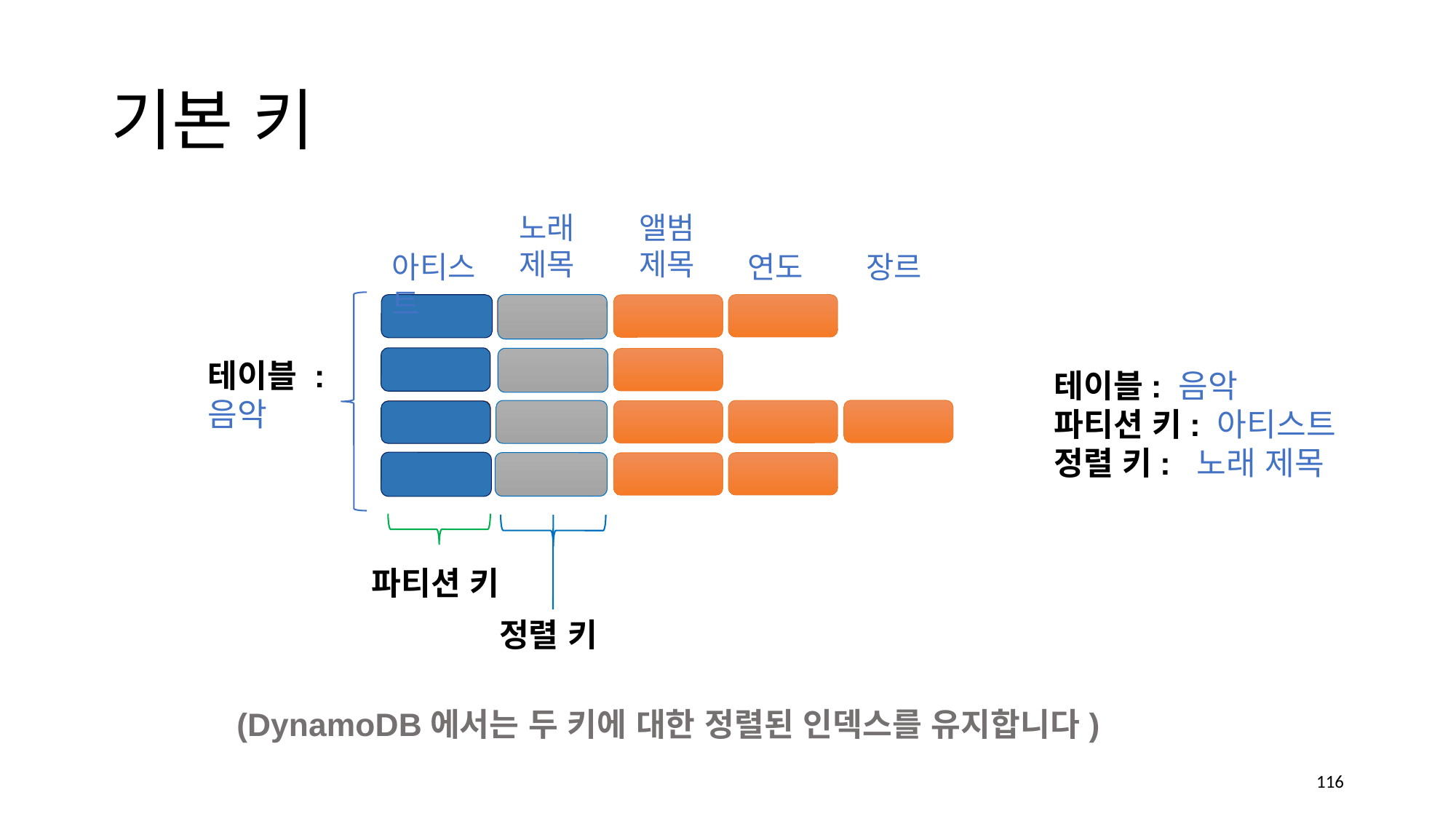

# 기본 키
노래 제목
앨범 제목
아티스트
연도
장르

정렬 키

파티션 키
테이블 : 음악
테이블: 음악
파티션 키: 아티스트
정렬 키:  노래 제목
(DynamoDB에서는 두 키에 대한 정렬된 인덱스를 유지합니다)
116